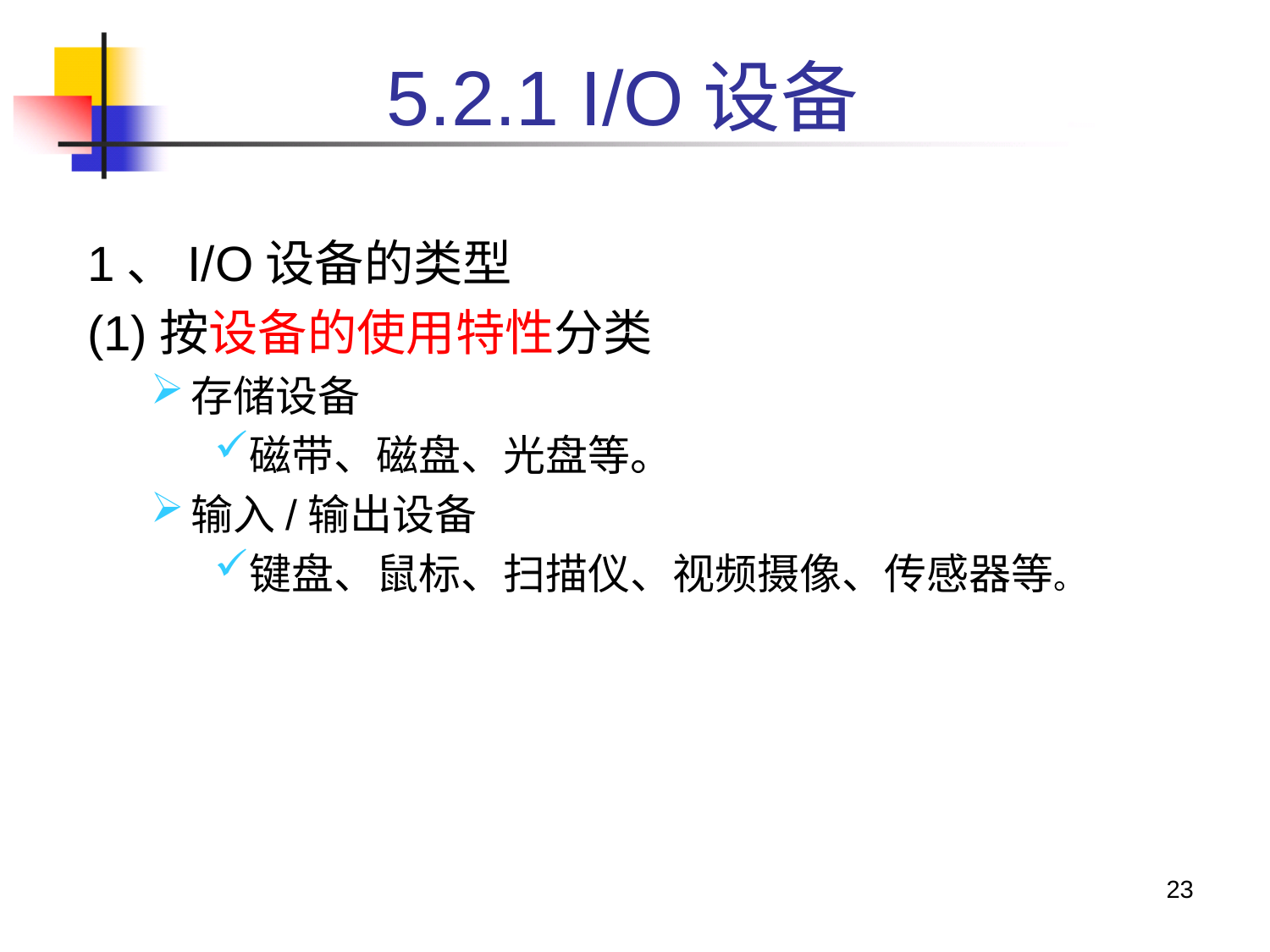

5.2.1 I/O设备
1、I/O设备的类型
(1)按设备的使用特性分类
存储设备
磁带、磁盘、光盘等。
输入/输出设备
键盘、鼠标、扫描仪、视频摄像、传感器等。

23